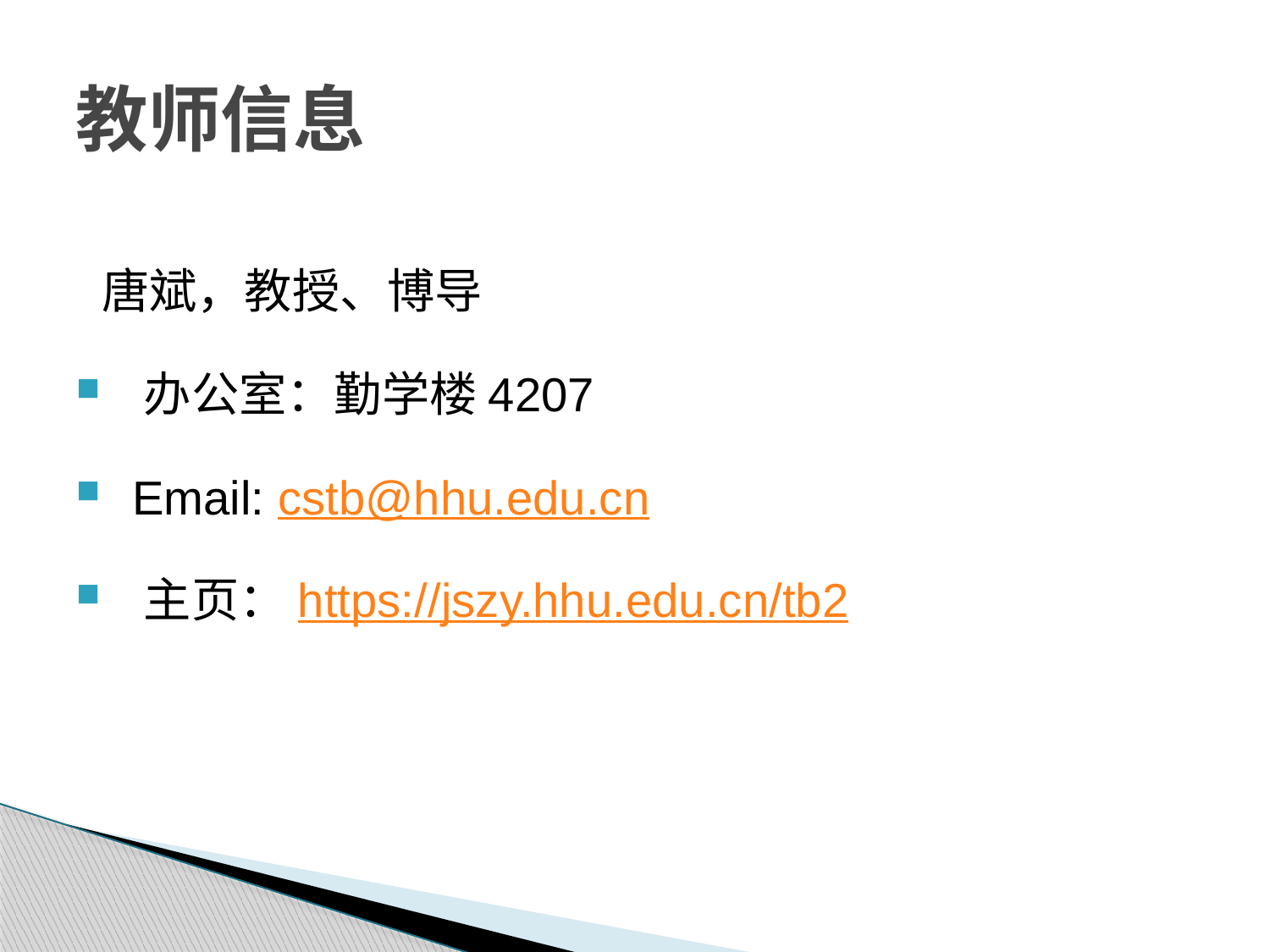

# 教师信息
 唐斌，教授、博导
 办公室：勤学楼4207
 Email: cstb@hhu.edu.cn
 主页：https://jszy.hhu.edu.cn/tb2